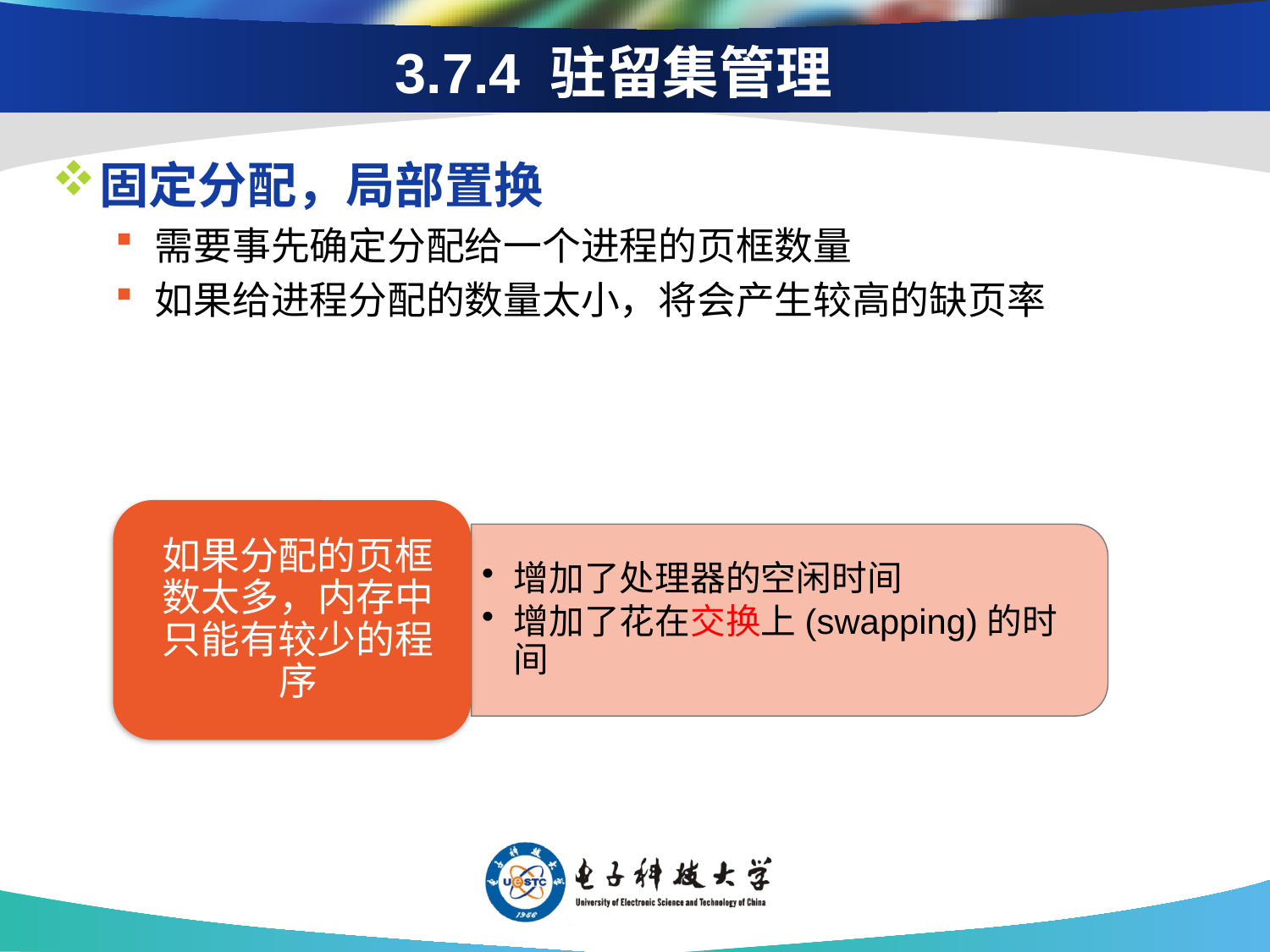

# 3.7.4 驻留集管理
固定分配，局部置换
需要事先确定分配给一个进程的页框数量
如果给进程分配的数量太小，将会产生较高的缺页率
增加了处理器的空闲时间
增加了花在交换上(swapping)的时间
如果分配的页框数太多，内存中只能有较少的程序